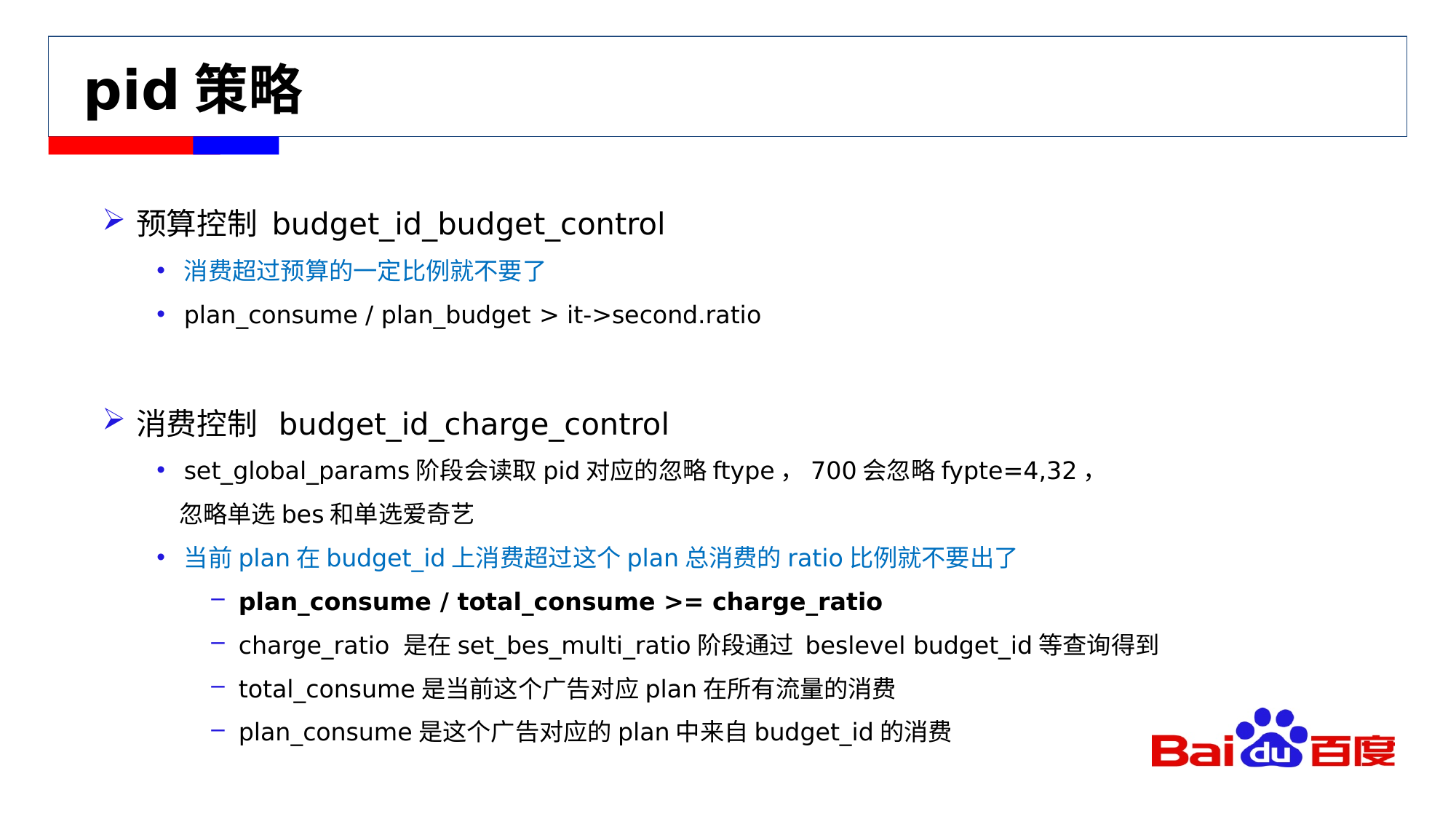

# pid策略
预算控制 budget_id_budget_control
消费超过预算的一定比例就不要了
plan_consume / plan_budget > it->second.ratio

消费控制  budget_id_charge_control
set_global_params阶段会读取pid对应的忽略ftype，700会忽略fypte=4,32，
   忽略单选bes和单选爱奇艺
当前plan在budget_id上消费超过这个plan总消费的ratio比例就不要出了
plan_consume / total_consume >= charge_ratio
charge_ratio 是在set_bes_multi_ratio阶段通过 beslevel budget_id等查询得到
total_consume是当前这个广告对应plan在所有流量的消费
plan_consume是这个广告对应的plan中来自budget_id的消费